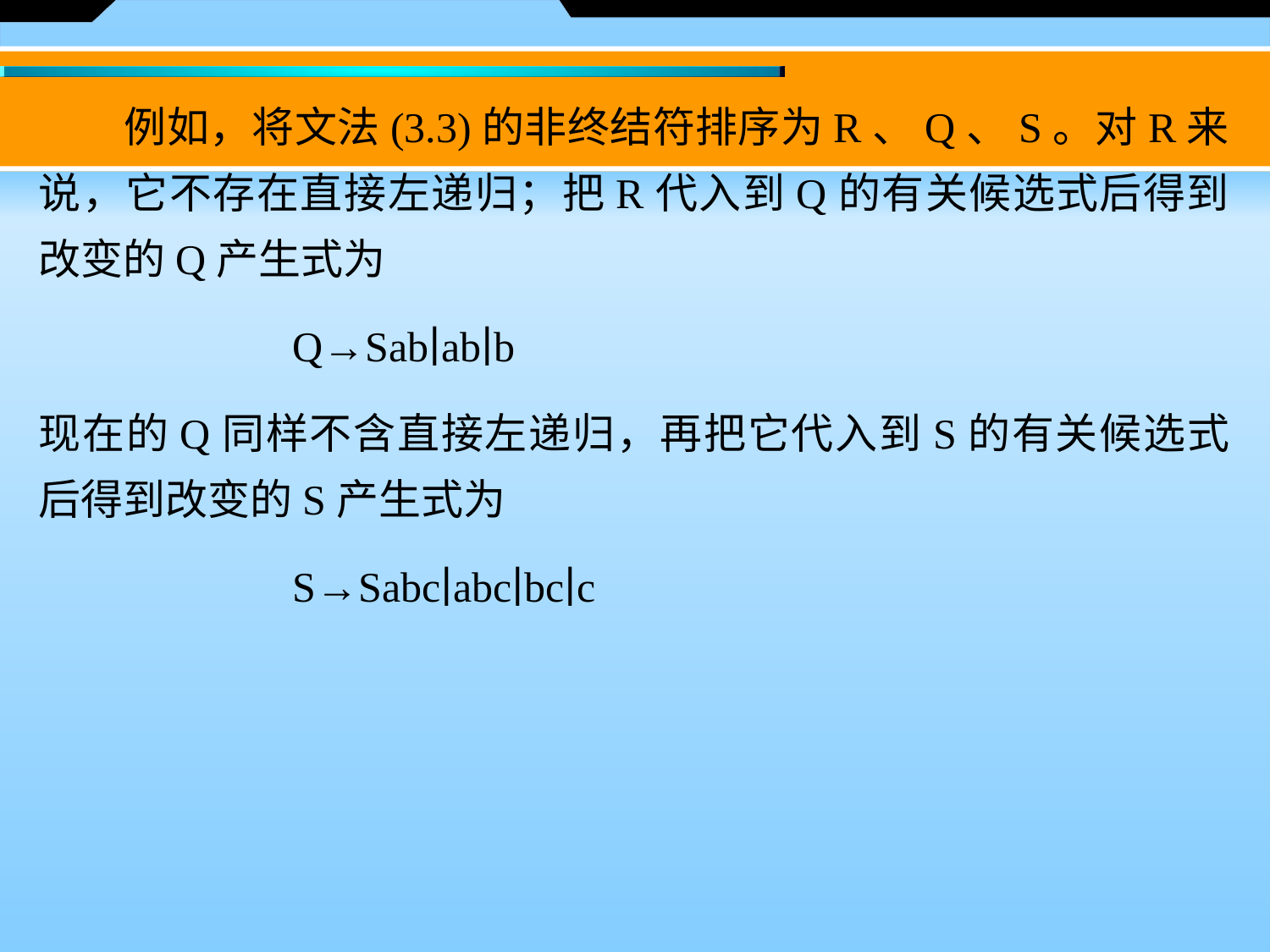

例如，将文法(3.3)的非终结符排序为R、Q、S。对R来说，它不存在直接左递归；把R代入到Q的有关候选式后得到改变的Q产生式为
		Q→Sab∣ab∣b
现在的Q同样不含直接左递归，再把它代入到S的有关候选式后得到改变的S产生式为
		S→Sabc∣abc∣bc∣c